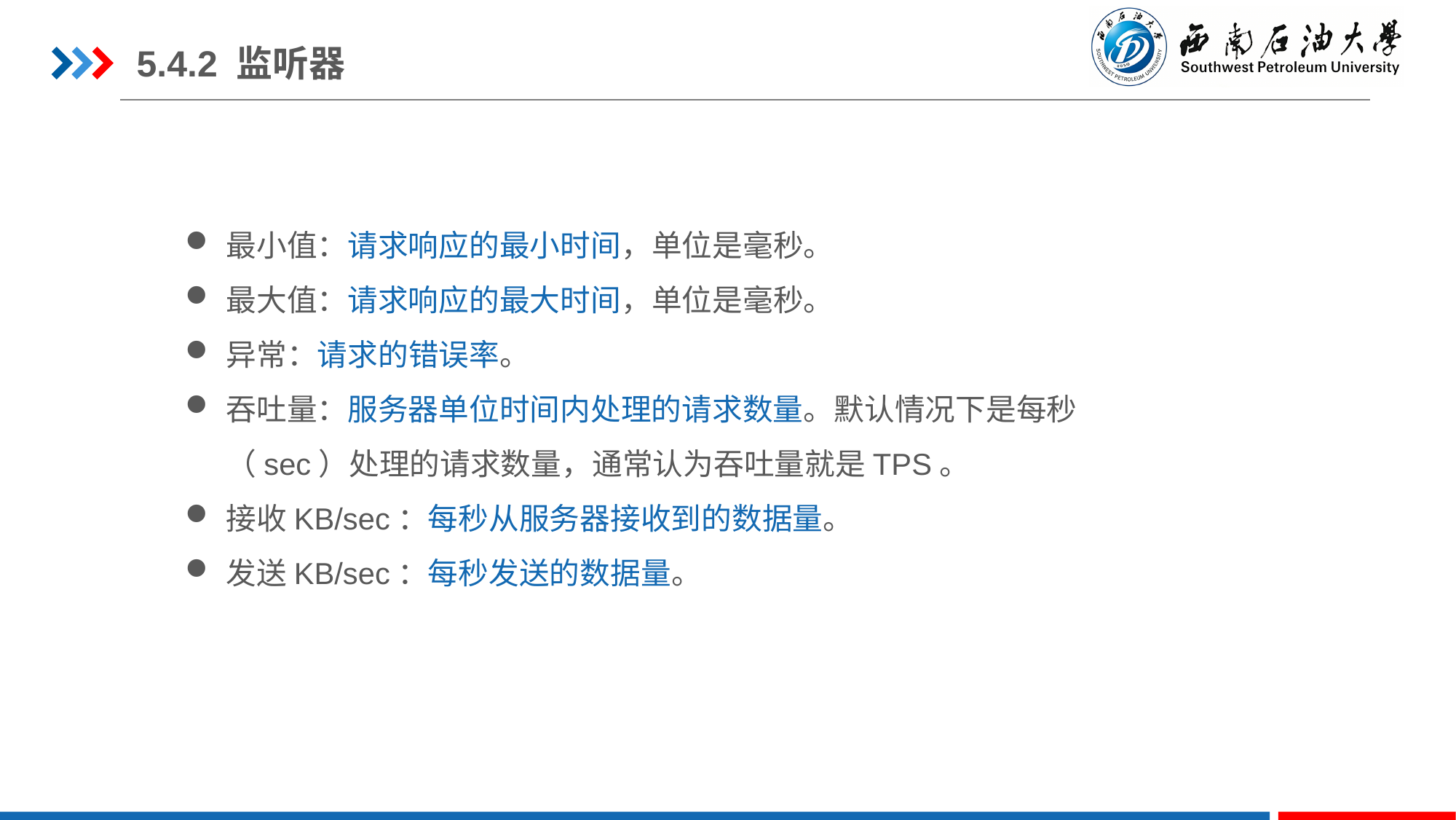

5.4.2 监听器
最小值：请求响应的最小时间，单位是毫秒。
最大值：请求响应的最大时间，单位是毫秒。
异常：请求的错误率。
吞吐量：服务器单位时间内处理的请求数量。默认情况下是每秒（sec）处理的请求数量，通常认为吞吐量就是TPS。
接收KB/sec：每秒从服务器接收到的数据量。
发送KB/sec：每秒发送的数据量。